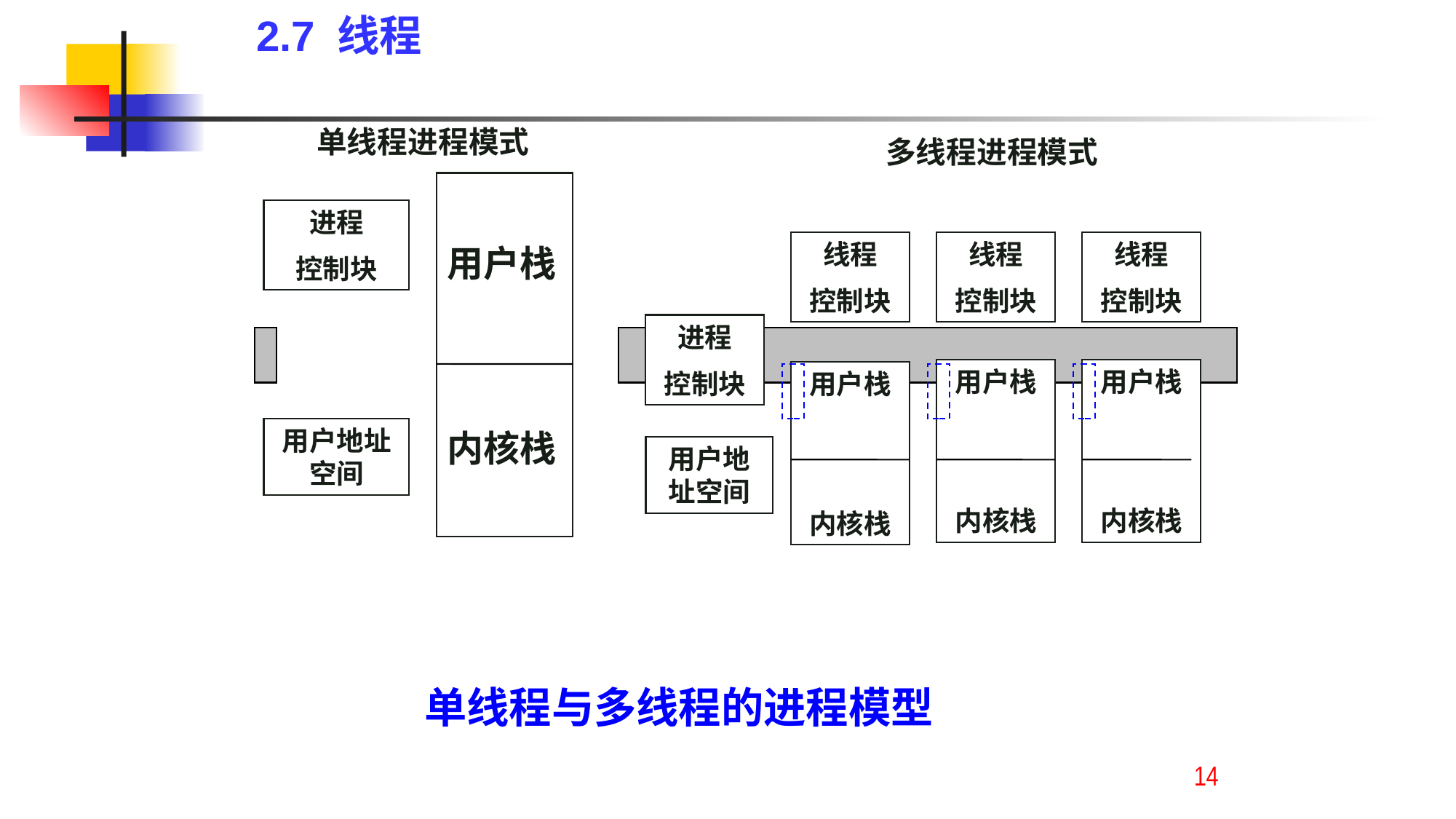

2.7 线程

单线程进程模式
多线程进程模式

用户栈

内核栈

进程
控制块
线程
控制块
线程
控制块
线程
控制块
进程
控制块

用户栈

内核栈
用户栈

内核栈
用户栈

内核栈

用户地址空间
用户地址空间

单线程与多线程的进程模型
14